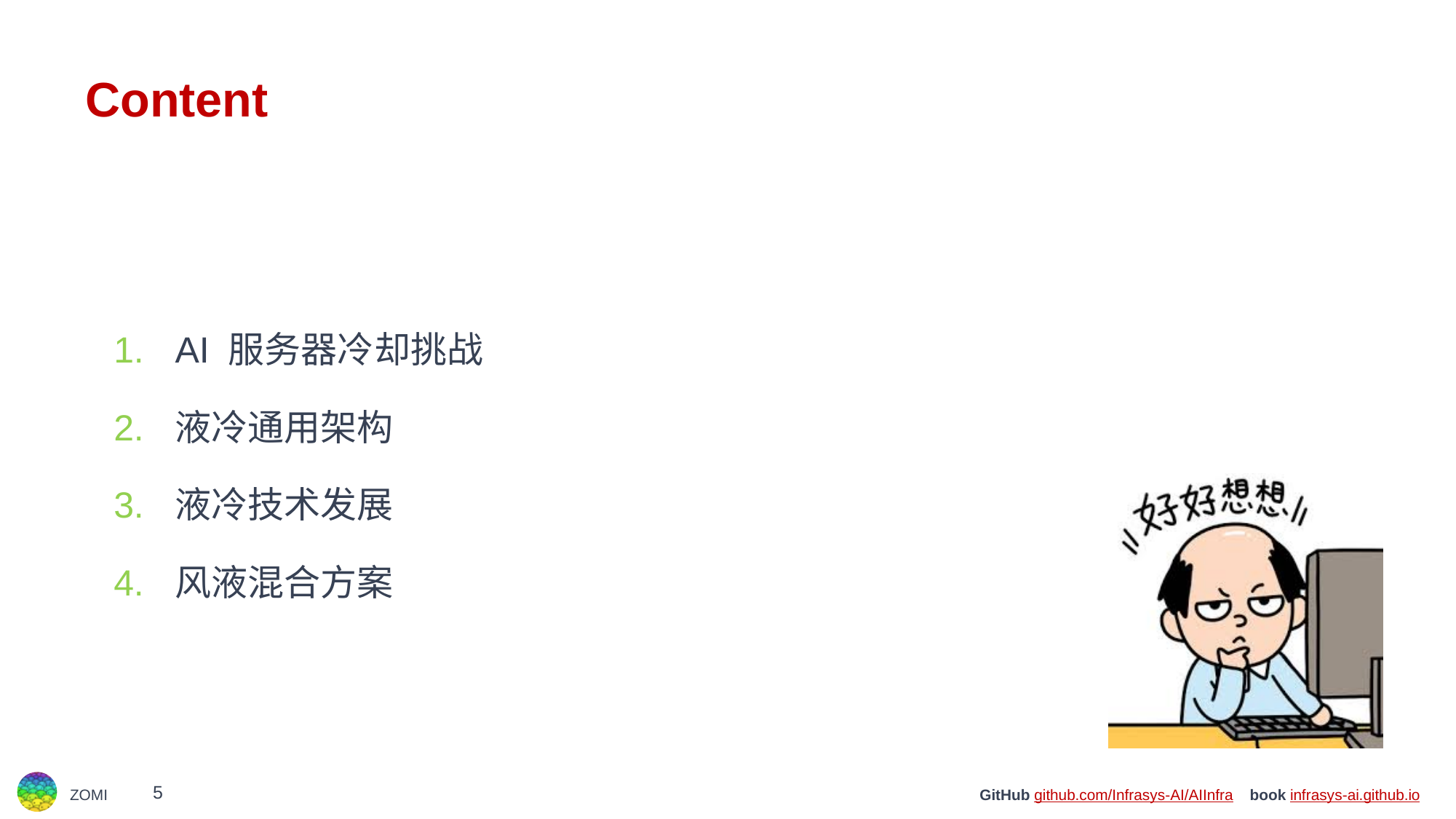

# Content
AI 服务器冷却挑战
液冷通用架构
液冷技术发展
风液混合方案